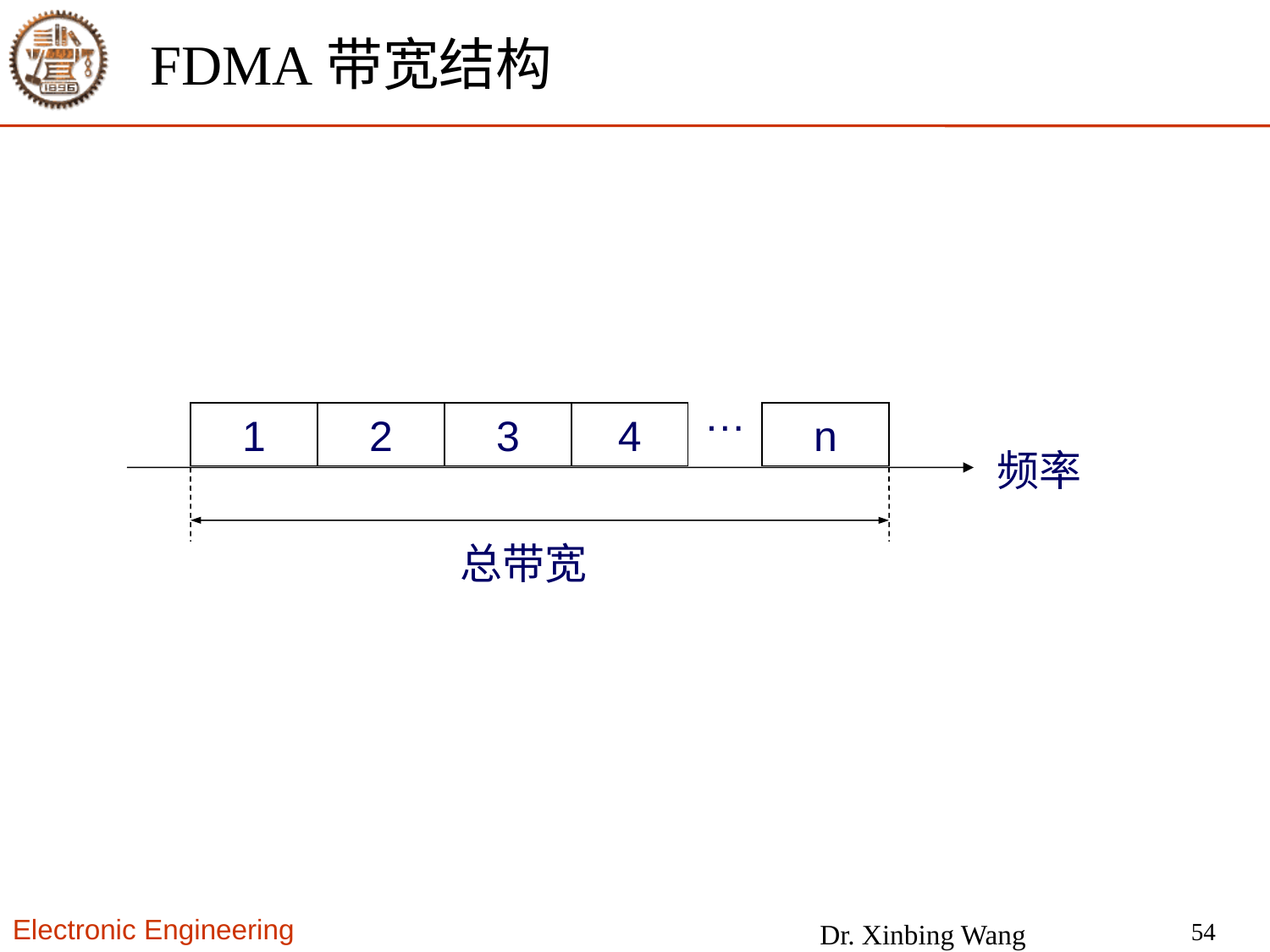

# FDMA带宽结构
…
1
2
3
4
n
频率

总带宽
54
Dr. Xinbing Wang